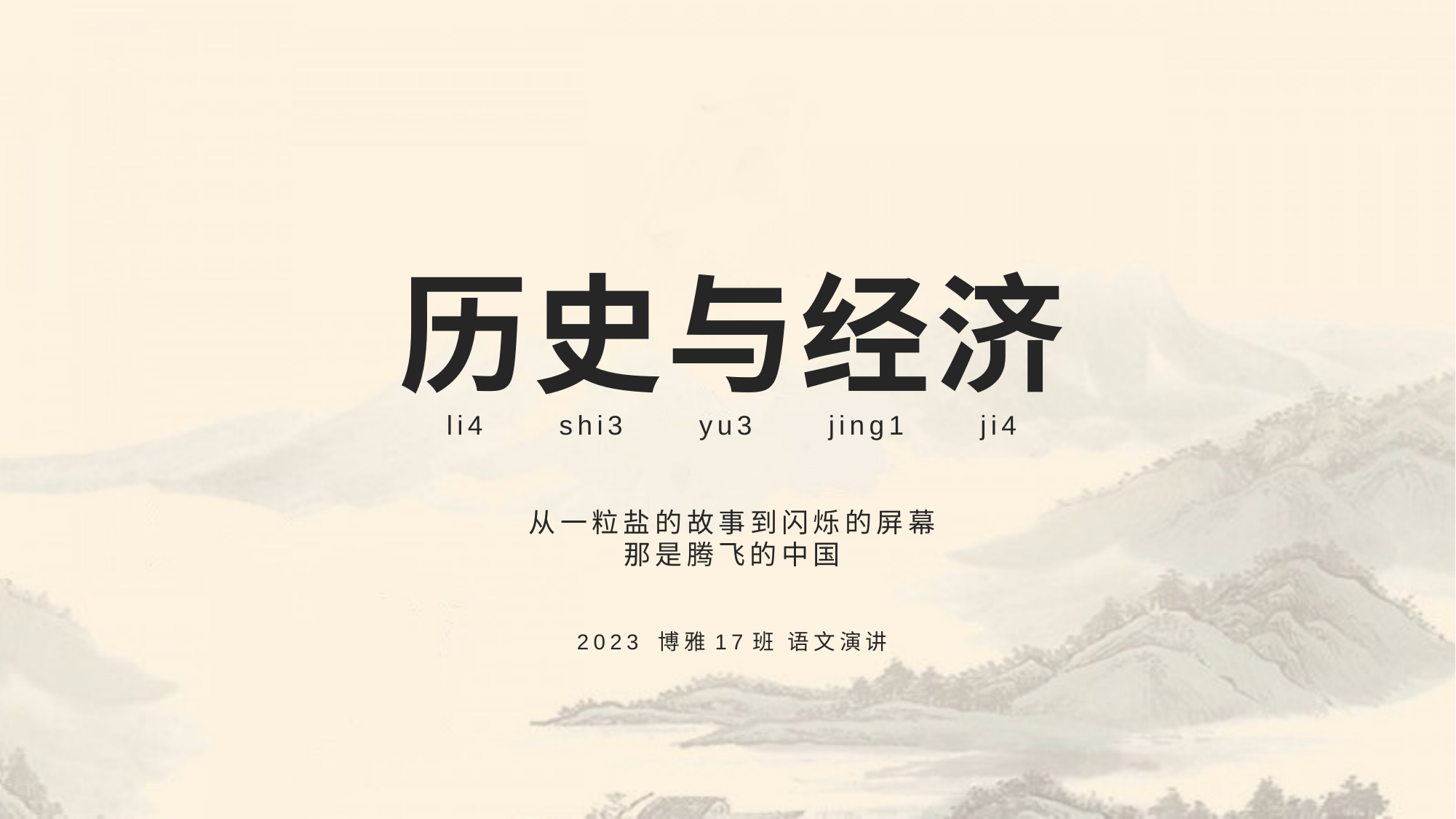

# 历史与经济 li4      shi3      yu3      jing1      ji4 从一粒盐的故事到闪烁的屏幕 那是腾飞的中国 2023 博雅17班 语文演讲